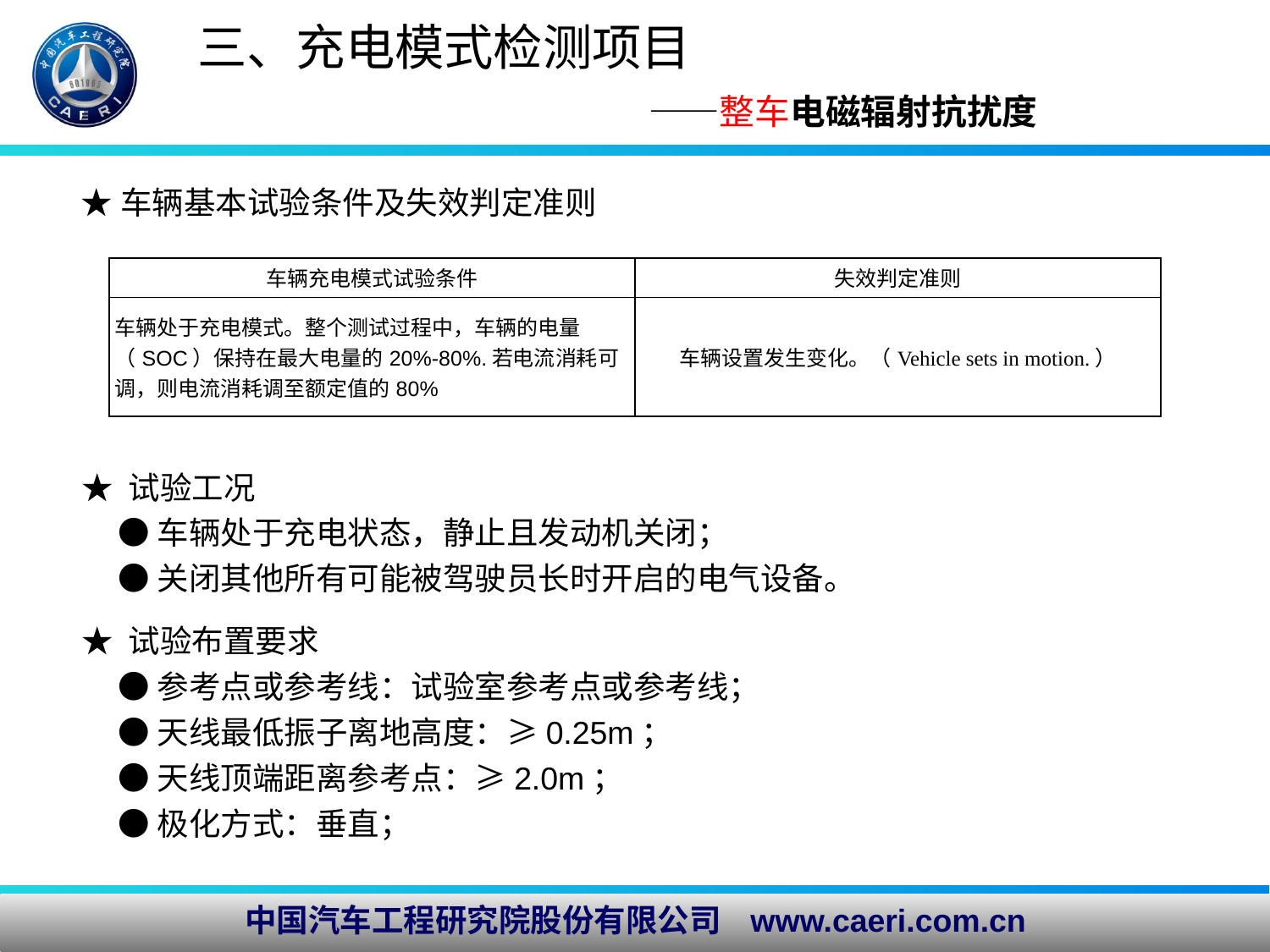

# 三、充电模式检测项目 ——整车电磁辐射抗扰度
★车辆基本试验条件及失效判定准则
| 车辆充电模式试验条件 | 失效判定准则 |
| --- | --- |
| 车辆处于充电模式。整个测试过程中，车辆的电量（SOC）保持在最大电量的20%-80%.若电流消耗可调，则电流消耗调至额定值的80% | 车辆设置发生变化。（Vehicle sets in motion.） |
★ 试验工况
     ●车辆处于充电状态，静止且发动机关闭；
     ●关闭其他所有可能被驾驶员长时开启的电气设备。
★ 试验布置要求
     ●参考点或参考线：试验室参考点或参考线；
     ●天线最低振子离地高度：≥0.25m；
     ●天线顶端距离参考点：≥2.0m；
     ●极化方式：垂直；